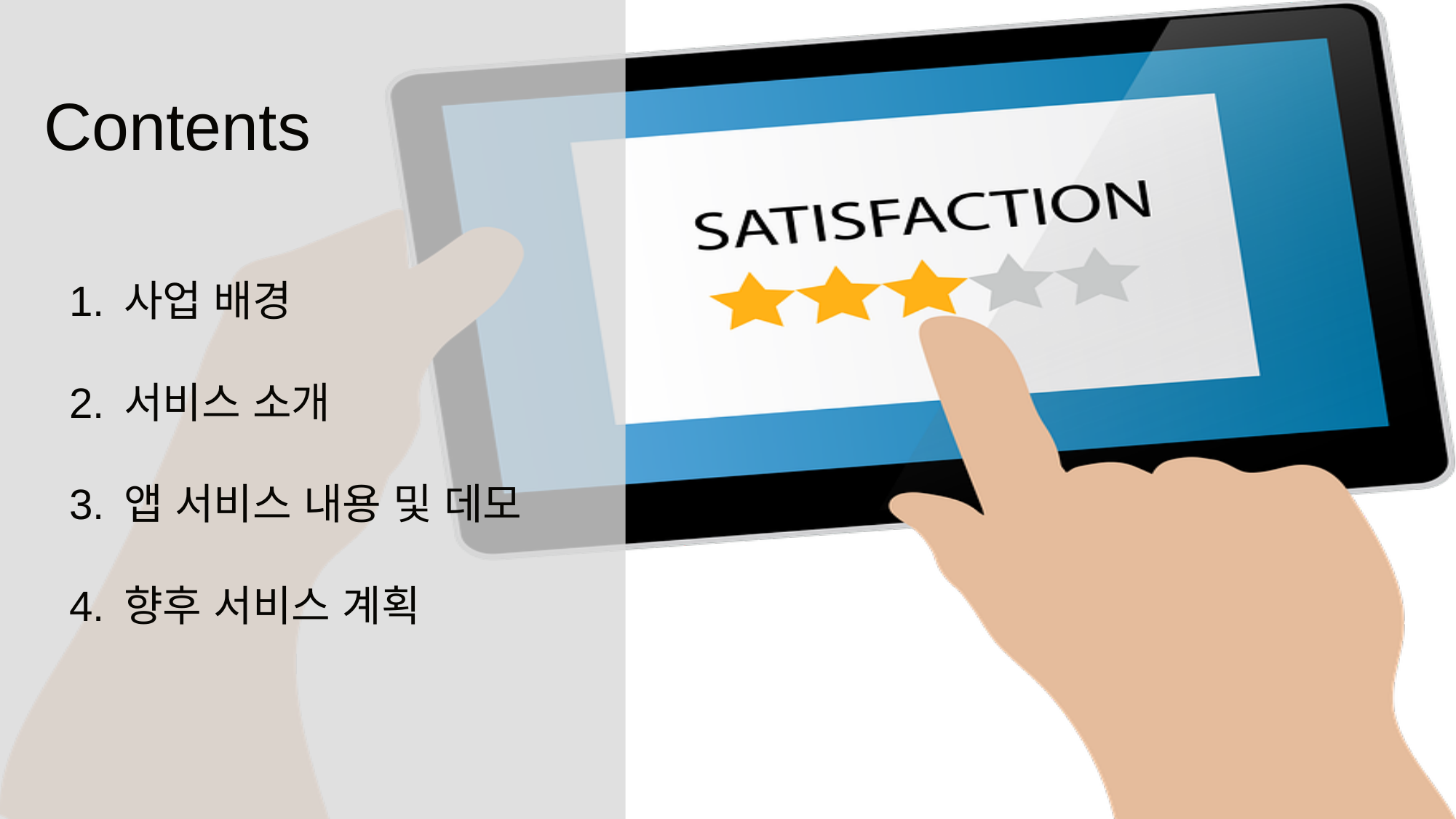

Contents
사업 배경
서비스 소개
앱 서비스 내용 및 데모
향후 서비스 계획